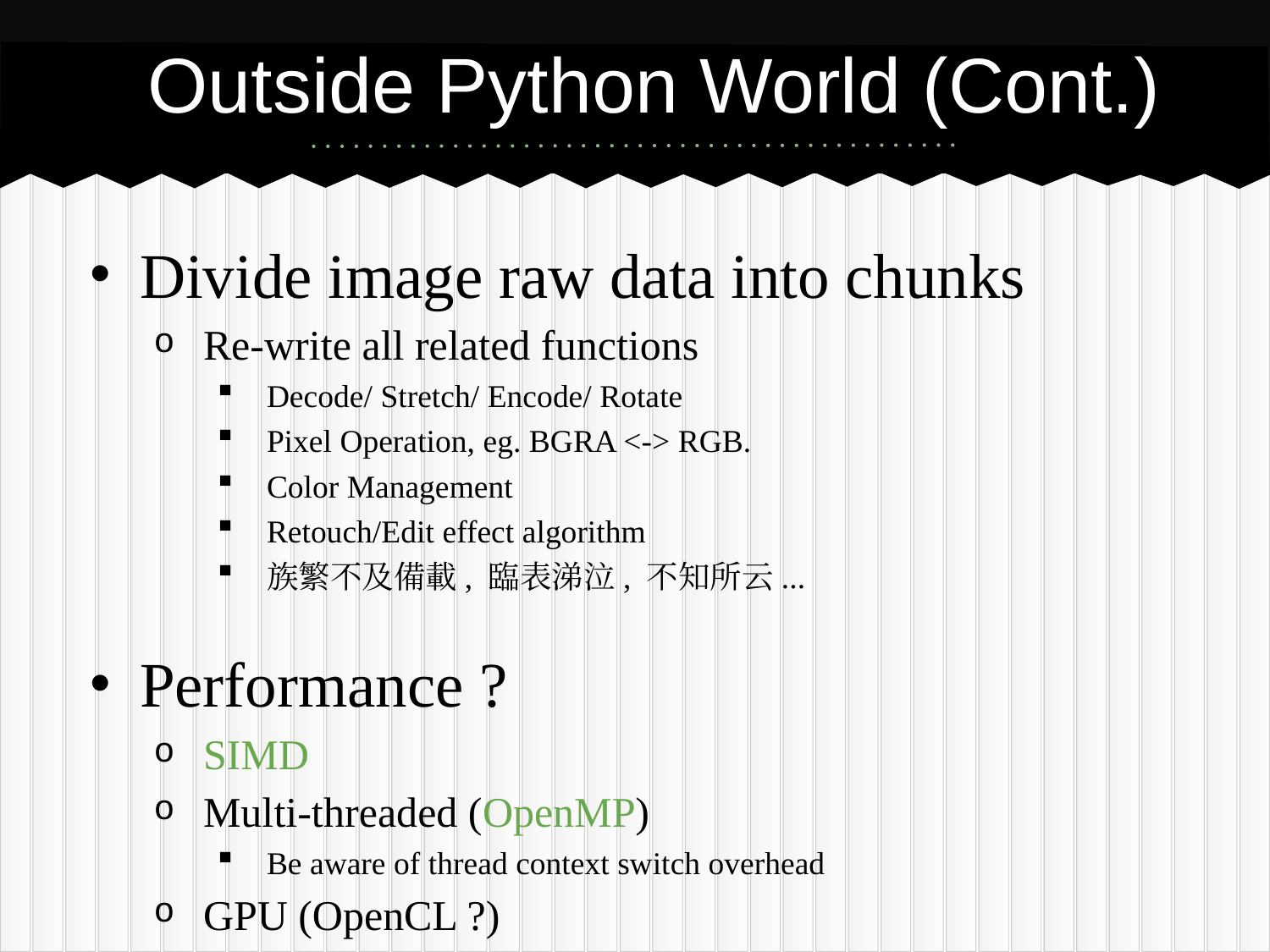

# Outside Python World (Cont.)
Divide image raw data into chunks
Re-write all related functions
Decode/ Stretch/ Encode/ Rotate
Pixel Operation, eg. BGRA <-> RGB.
Color Management
Retouch/Edit effect algorithm
族繁不及備載, 臨表涕泣, 不知所云...

Performance ?
SIMD
Multi-threaded (OpenMP)
Be aware of thread context switch overhead
GPU (OpenCL ?)